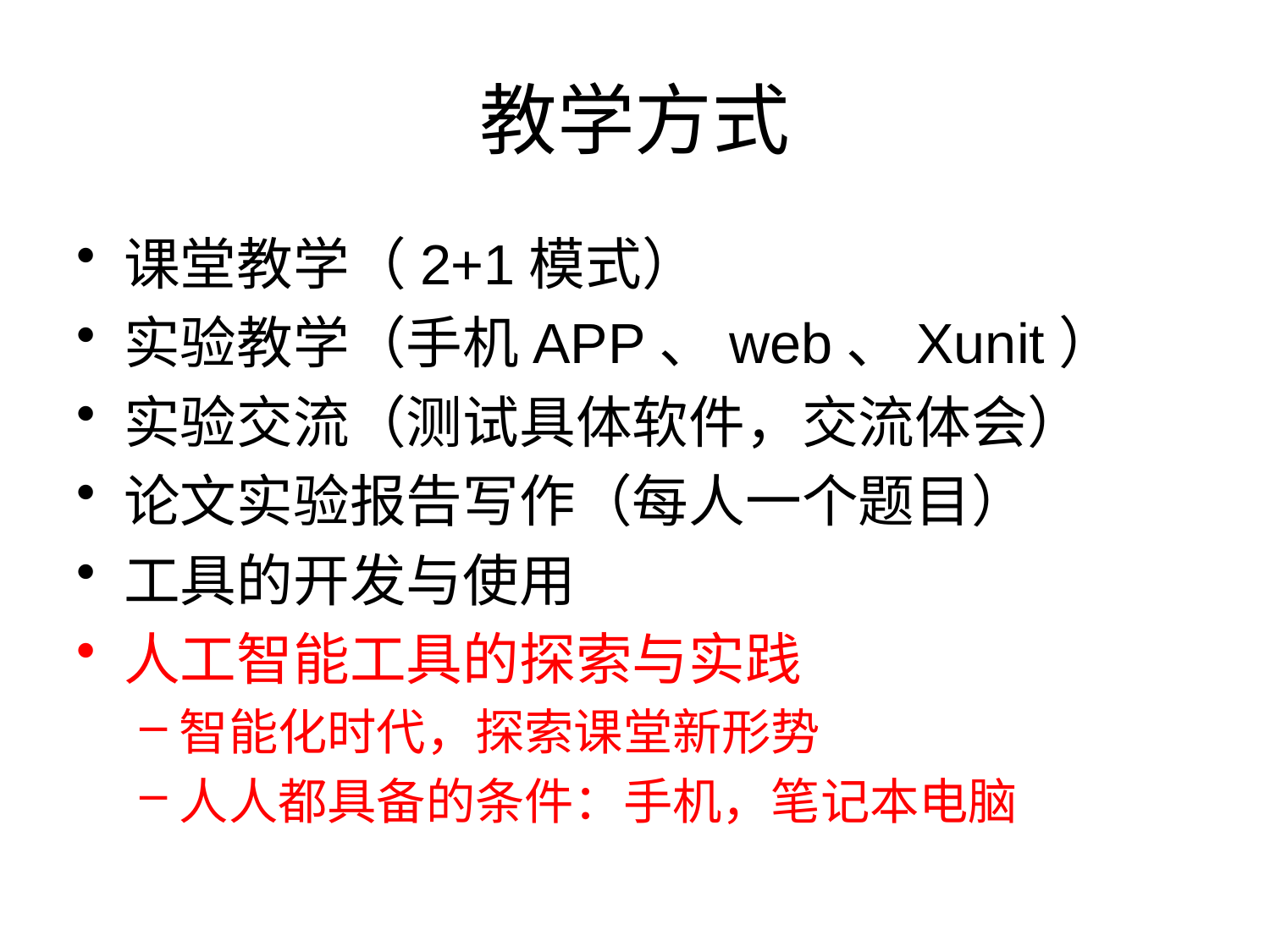

# 教学方式
课堂教学（2+1模式）
实验教学（手机APP、web、Xunit）
实验交流（测试具体软件，交流体会）
论文实验报告写作（每人一个题目）
工具的开发与使用
人工智能工具的探索与实践
智能化时代，探索课堂新形势
人人都具备的条件：手机，笔记本电脑